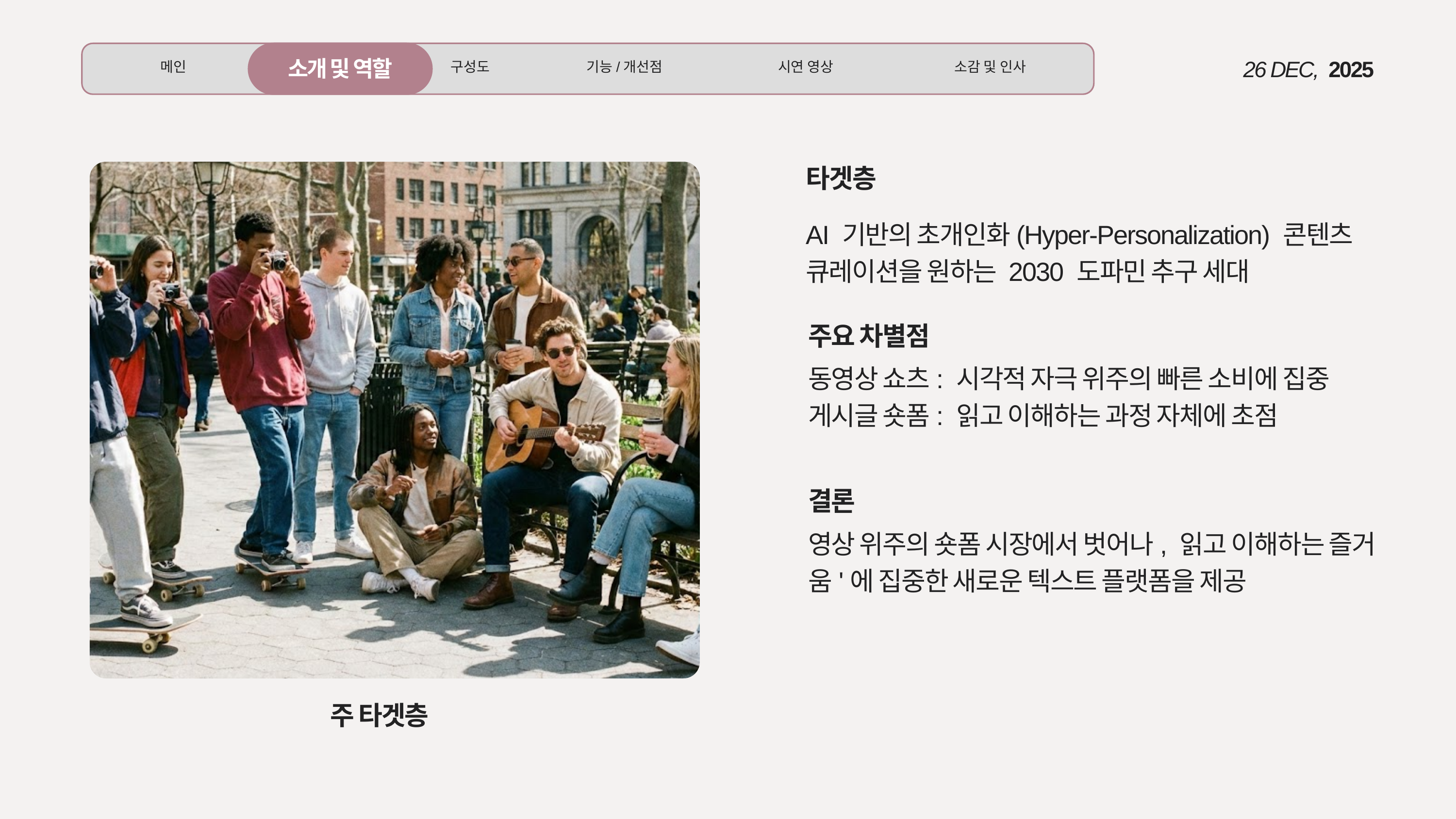

소개 및 역할
메인
구성도
기능/개선점
시연 영상
소감 및 인사
26 DEC,
2025

타겟층
AI 기반의 초개인화(Hyper-Personalization) 콘텐츠 큐레이션을 원하는 2030 도파민 추구 세대
주요 차별점
동영상 쇼츠: 시각적 자극 위주의 빠른 소비에 집중
게시글 숏폼: 읽고 이해하는 과정 자체에 초점
결론
영상 위주의 숏폼 시장에서 벗어나, 읽고 이해하는 즐거움'에 집중한 새로운 텍스트 플랫폼을 제공
주 타겟층